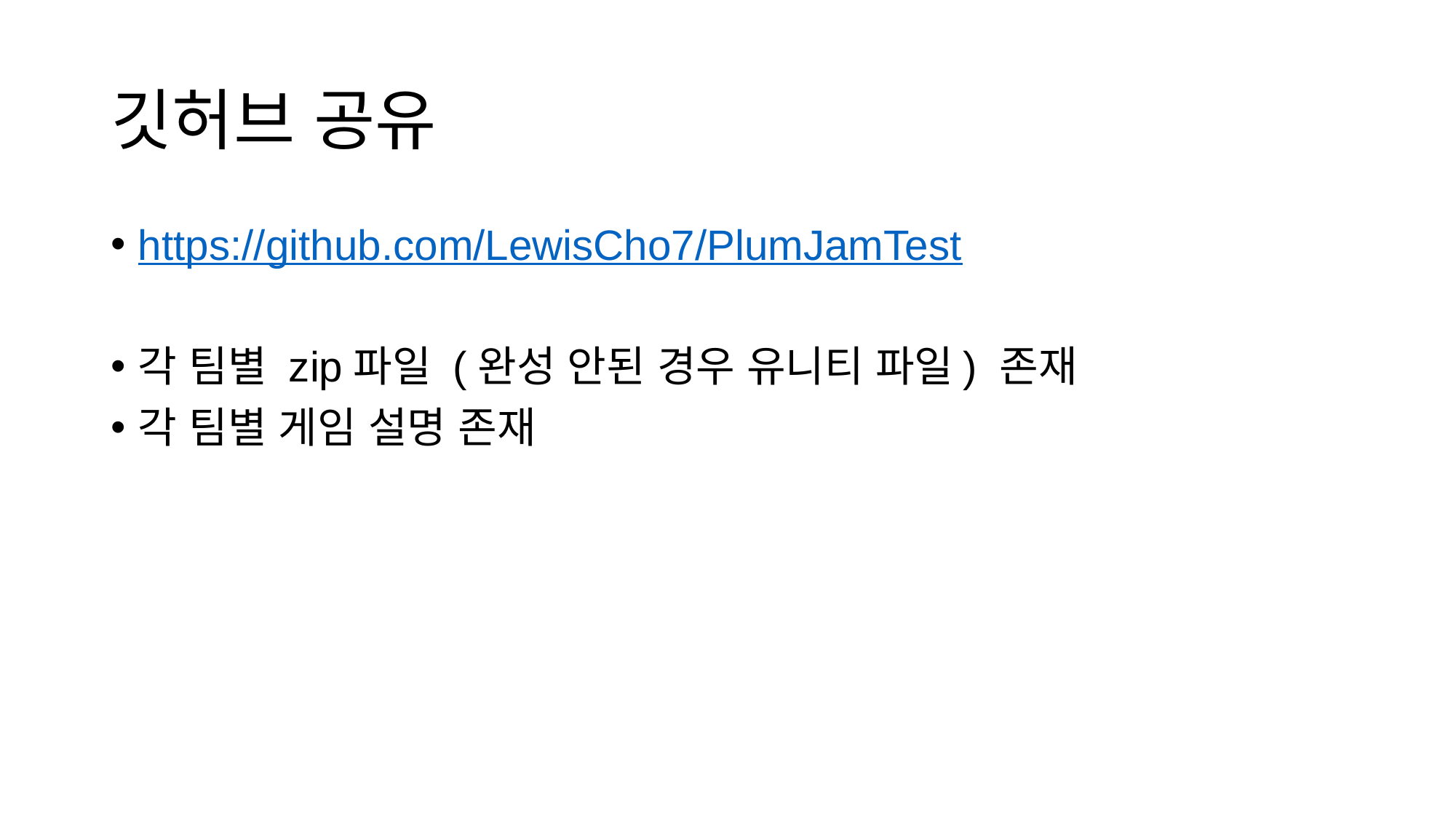

# 깃허브 공유
https://github.com/LewisCho7/PlumJamTest

각 팀별 zip파일 (완성 안된 경우 유니티 파일) 존재
각 팀별 게임 설명 존재